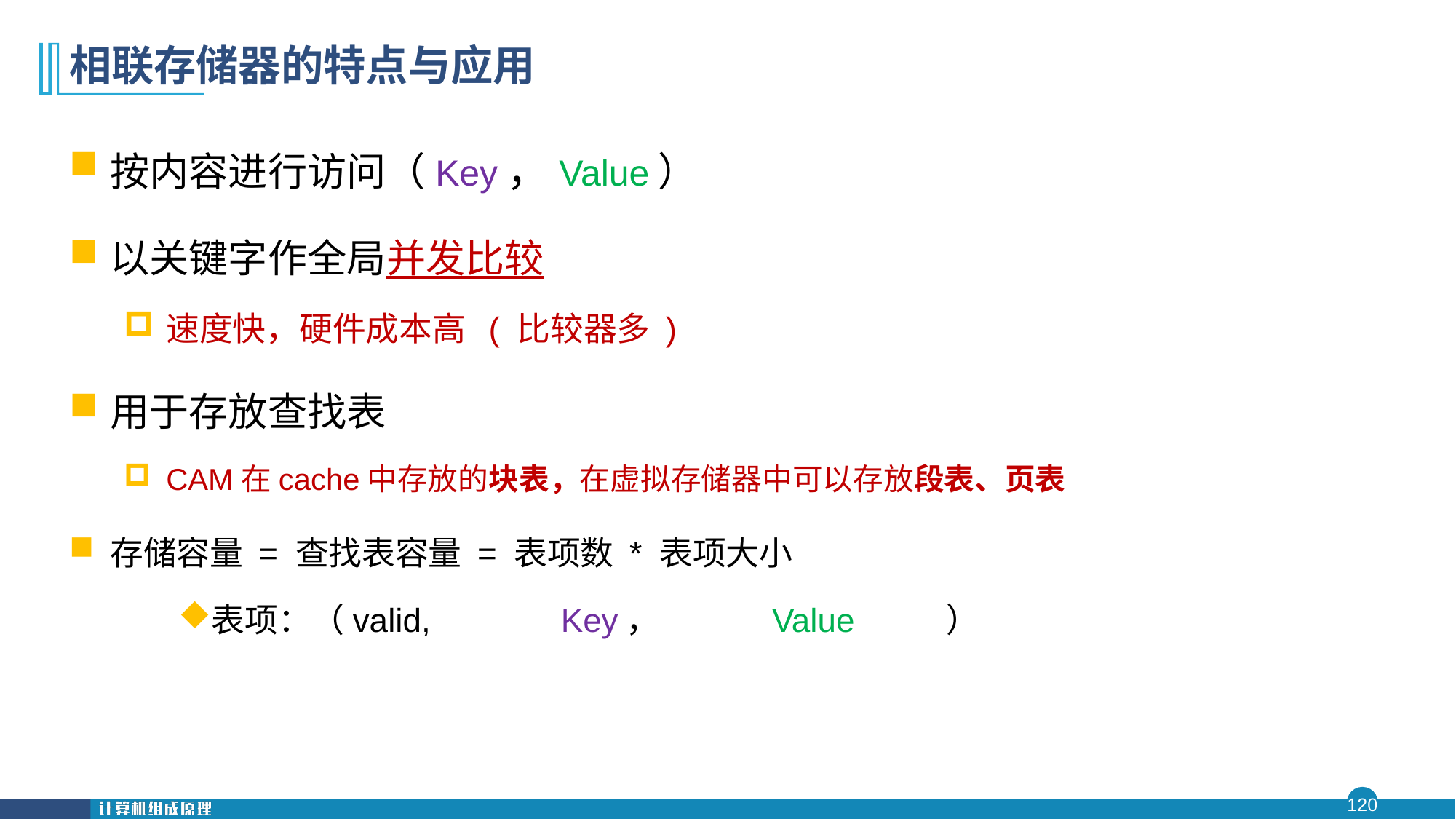

# 相联存储器的特点与应用
按内容进行访问（Key，Value）
以关键字作全局并发比较
速度快，硬件成本高  ( 比较器多 )
用于存放查找表
CAM在cache中存放的块表，在虚拟存储器中可以存放段表、页表
存储容量 = 查找表容量 = 表项数 * 表项大小
表项：（valid,	   Key，              Value         ）